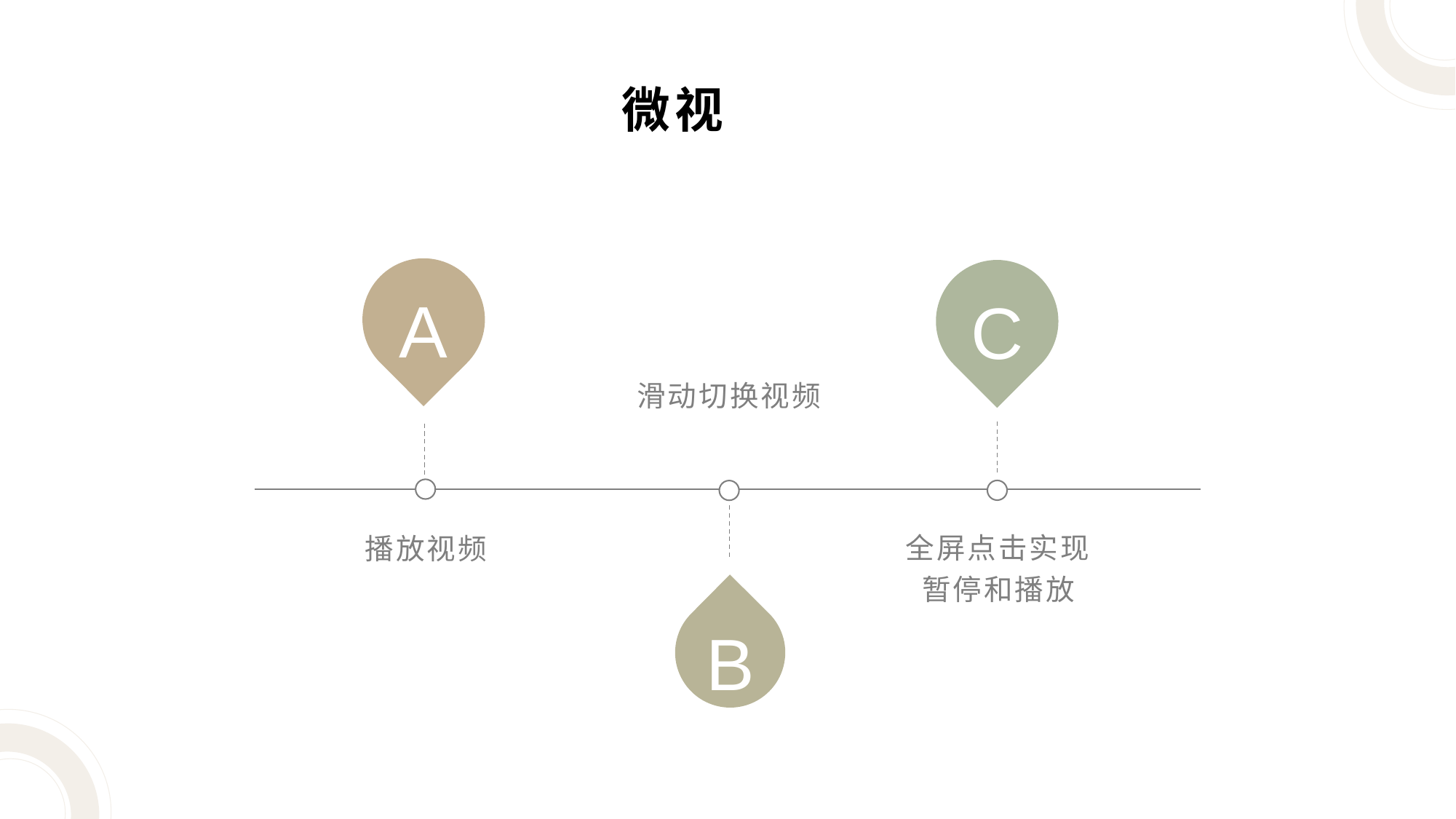

微视

A
C
滑动切换视频

全屏点击实现暂停和播放
播放视频

B